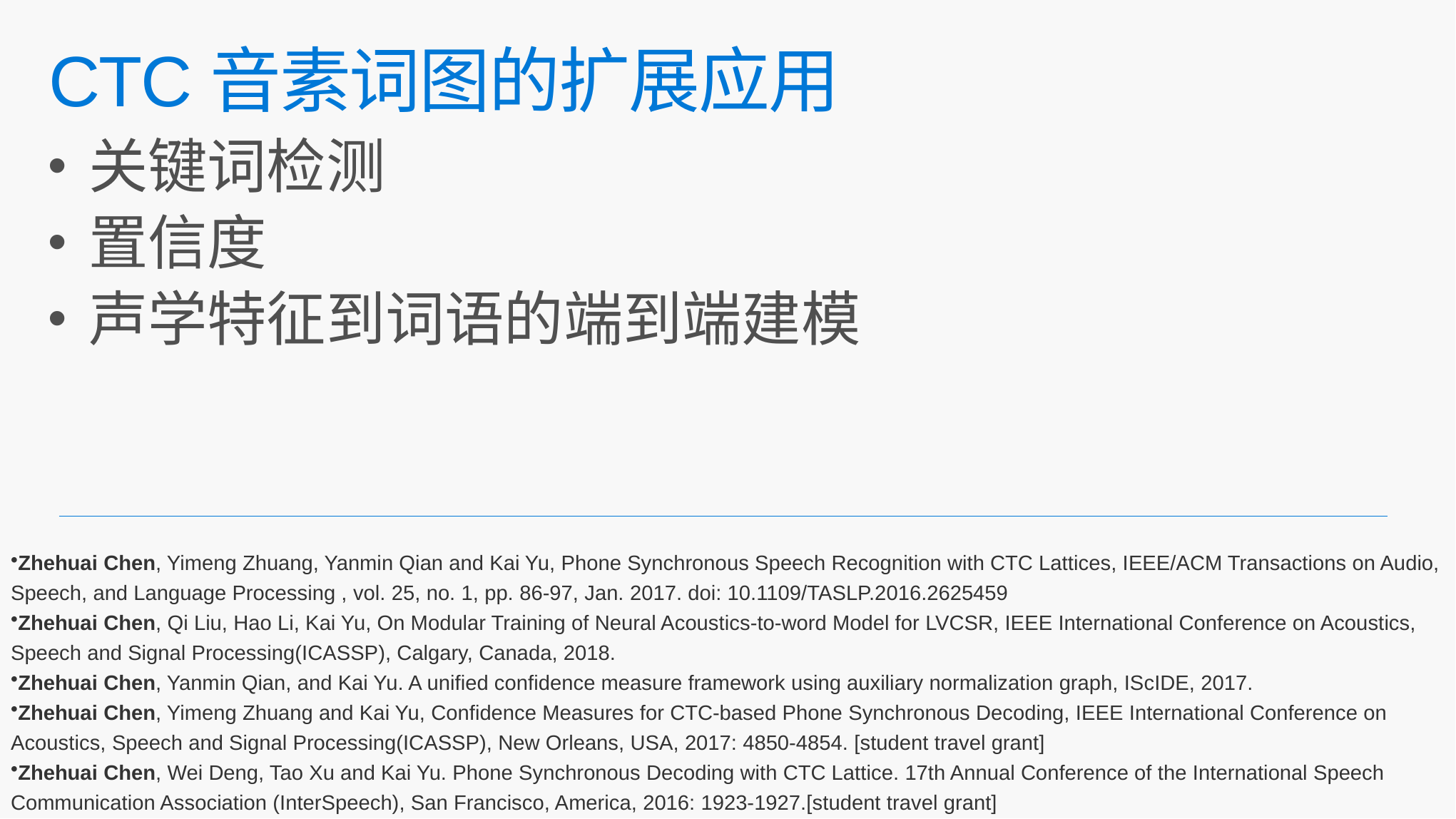

# CTC音素词图的扩展应用

关键词检测
置信度
声学特征到词语的端到端建模

Zhehuai Chen, Yimeng Zhuang, Yanmin Qian and Kai Yu, Phone Synchronous Speech Recognition with CTC Lattices, IEEE/ACM Transactions on Audio, Speech, and Language Processing , vol. 25, no. 1, pp. 86-97, Jan. 2017. doi: 10.1109/TASLP.2016.2625459
Zhehuai Chen, Qi Liu, Hao Li, Kai Yu, On Modular Training of Neural Acoustics-to-word Model for LVCSR, IEEE International Conference on Acoustics, Speech and Signal Processing(ICASSP), Calgary, Canada, 2018.
Zhehuai Chen, Yanmin Qian, and Kai Yu. A unified confidence measure framework using auxiliary normalization graph, IScIDE, 2017.
Zhehuai Chen, Yimeng Zhuang and Kai Yu, Confidence Measures for CTC-based Phone Synchronous Decoding, IEEE International Conference on Acoustics, Speech and Signal Processing(ICASSP), New Orleans, USA, 2017: 4850-4854. [student travel grant]
Zhehuai Chen, Wei Deng, Tao Xu and Kai Yu. Phone Synchronous Decoding with CTC Lattice. 17th Annual Conference of the International Speech Communication Association (InterSpeech), San Francisco, America, 2016: 1923-1927.[student travel grant]